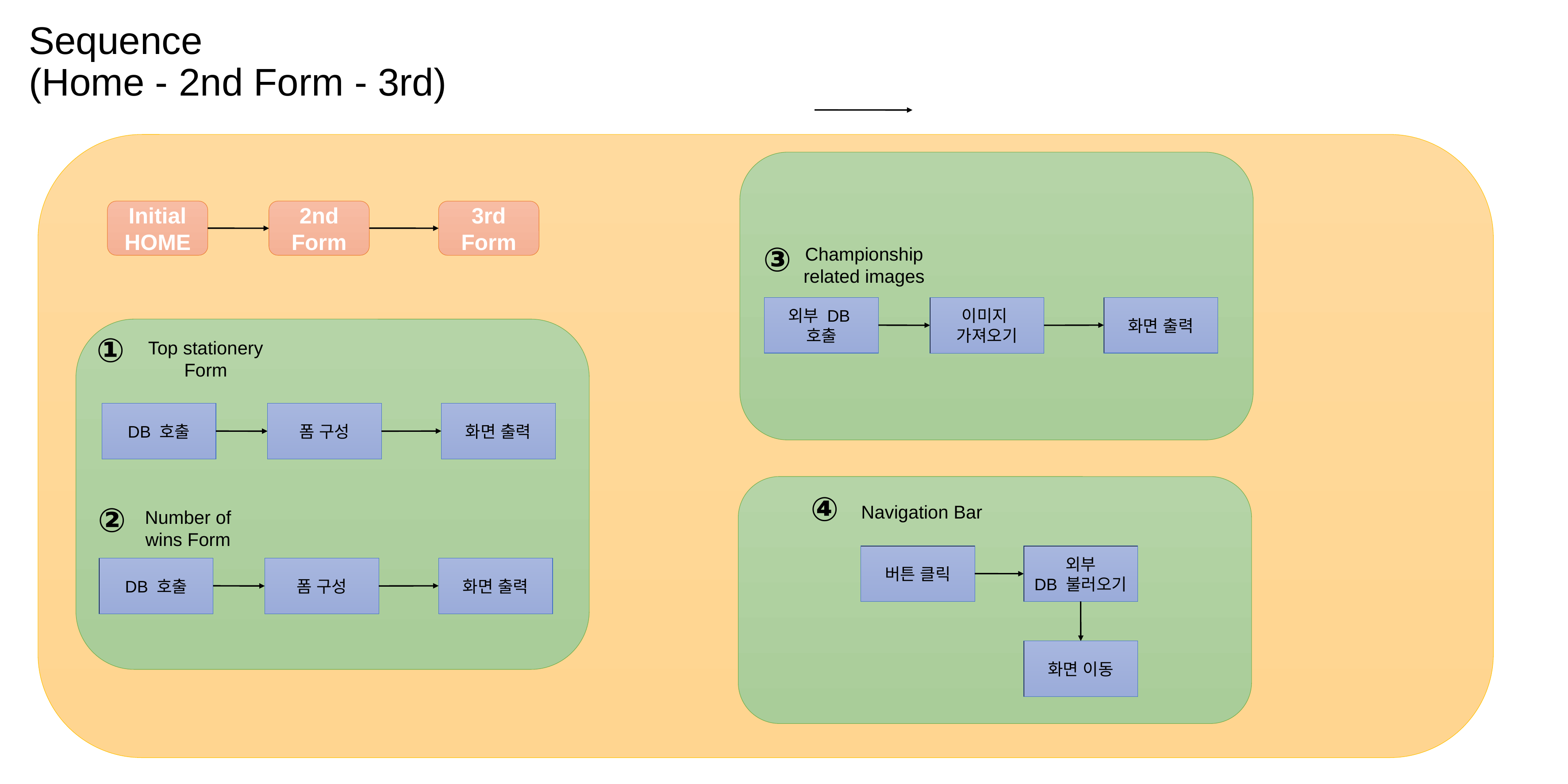

Sequence
(Home - 2nd Form - 3rd)

Initial
HOME
2nd
Form
3rd
Form
③
Championship related images

외부 DB
호출
화면 출력
이미지
가져오기

①
Top stationery
Form
DB 호출
화면 출력
폼 구성

④
Navigation Bar
②
Number of wins Form

버튼 클릭
외부
DB 불러오기
DB 호출
화면 출력
폼 구성
화면 이동